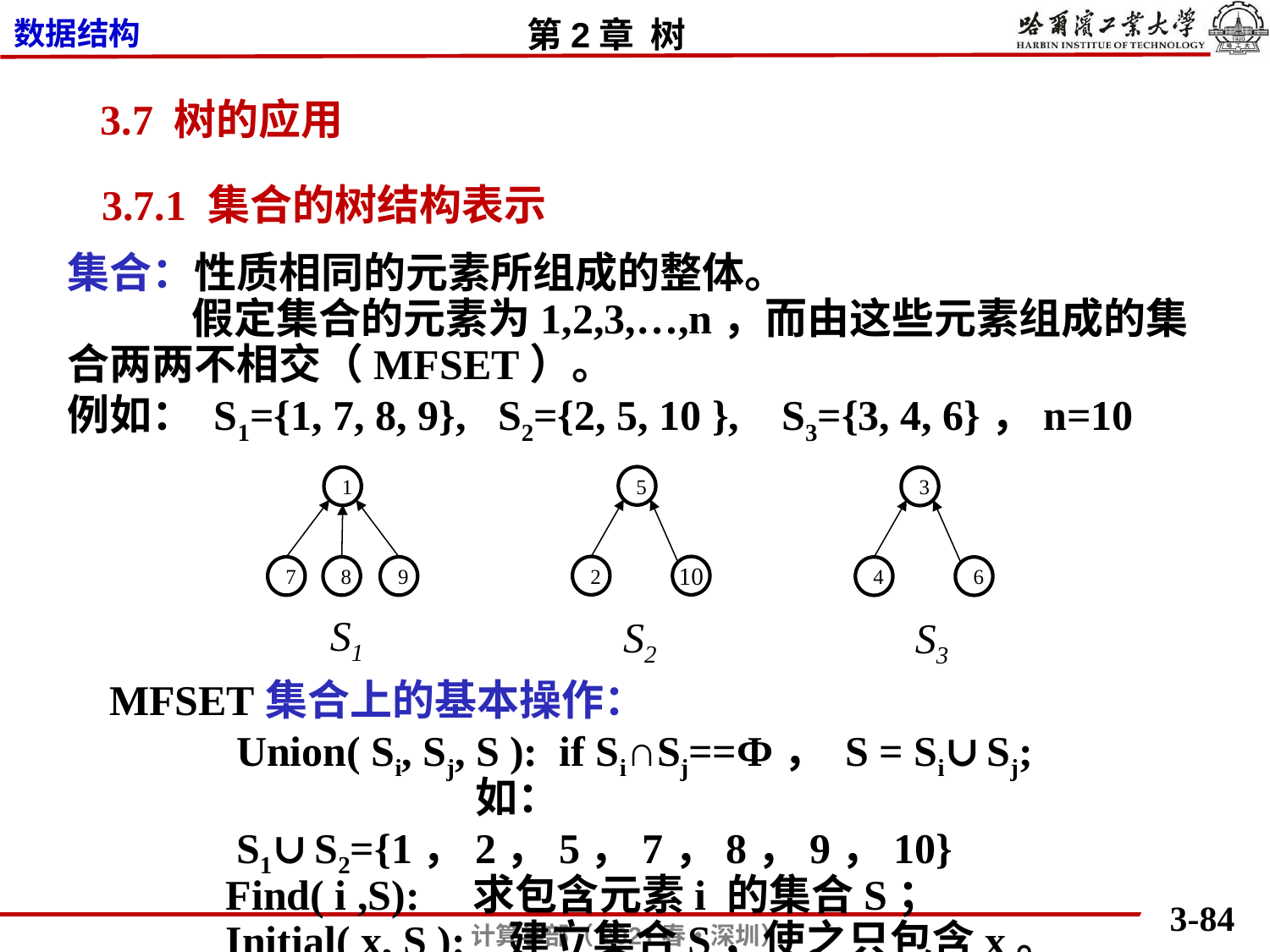

3.7 树的应用
3.7.1 集合的树结构表示
集合：性质相同的元素所组成的整体。
            假定集合的元素为1,2,3,…,n，而由这些元素组成的集合两两不相交（MFSET）。
例如： S1={1, 7, 8, 9},   S2={2, 5, 10 },    S3={3, 4, 6}，n=10
5
1
3
2
10
7
8
9
4
6
S1
S2
S3
MFSET集合上的基本操作：
            Union( Si, Sj, S ):  if Si∩Sj==Ф， S = Si∪Sj;
                        如： S1∪S2={1，2，5，7，8，9，10}
     Find( i ,S):    求包含元素i 的集合S；
     Initial( x, S ):   建立集合S，使之只包含x。